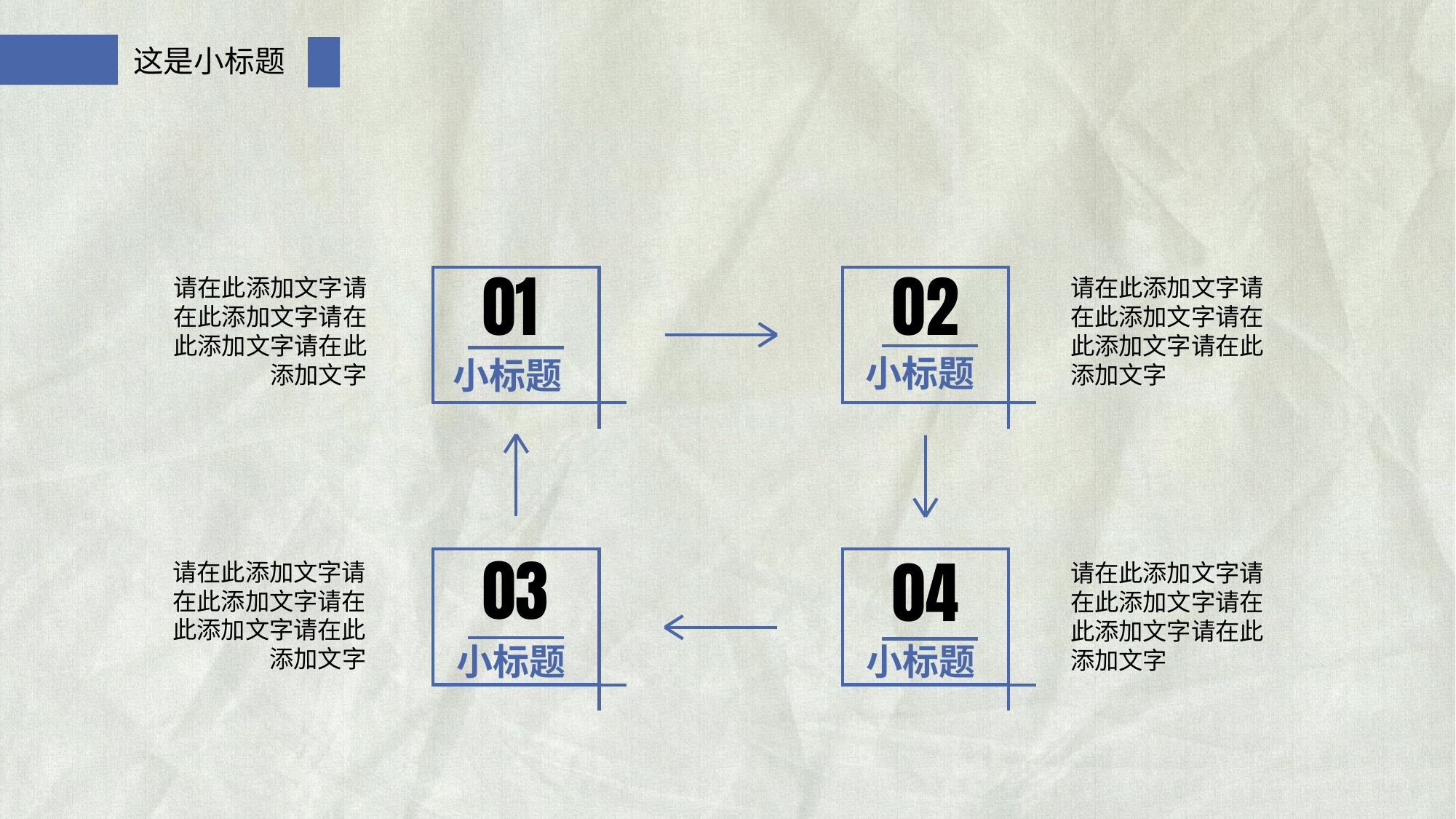

这是小标题

02
01
请在此添加文字请在此添加文字请在此添加文字请在此添加文字

请在此添加文字请在此添加文字请在此添加文字请在此添加文字
小标题
小标题
03

04
请在此添加文字请在此添加文字请在此添加文字请在此添加文字
请在此添加文字请在此添加文字请在此添加文字请在此添加文字
小标题
小标题